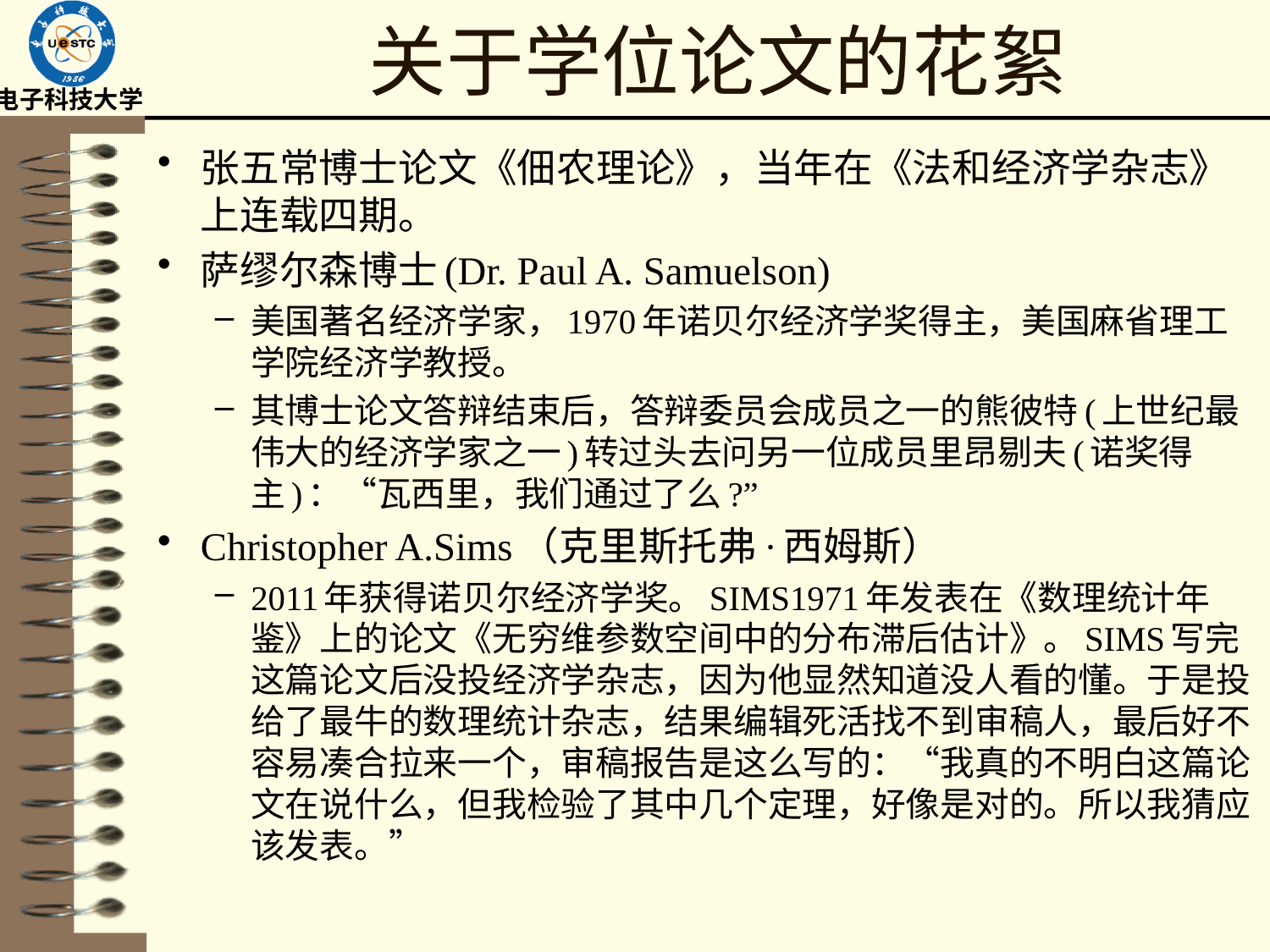

# 关于学位论文的花絮
张五常博士论文《佃农理论》，当年在《法和经济学杂志》上连载四期。
萨缪尔森博士(Dr. Paul A. Samuelson)
美国著名经济学家，1970年诺贝尔经济学奖得主，美国麻省理工学院经济学教授。
其博士论文答辩结束后，答辩委员会成员之一的熊彼特(上世纪最伟大的经济学家之一)转过头去问另一位成员里昂剔夫(诺奖得主)：“瓦西里，我们通过了么?”
Christopher A.Sims（克里斯托弗·西姆斯）
2011年获得诺贝尔经济学奖。SIMS1971年发表在《数理统计年鉴》上的论文《无穷维参数空间中的分布滞后估计》。SIMS写完这篇论文后没投经济学杂志，因为他显然知道没人看的懂。于是投给了最牛的数理统计杂志，结果编辑死活找不到审稿人，最后好不容易凑合拉来一个，审稿报告是这么写的：“我真的不明白这篇论文在说什么，但我检验了其中几个定理，好像是对的。所以我猜应该发表。”